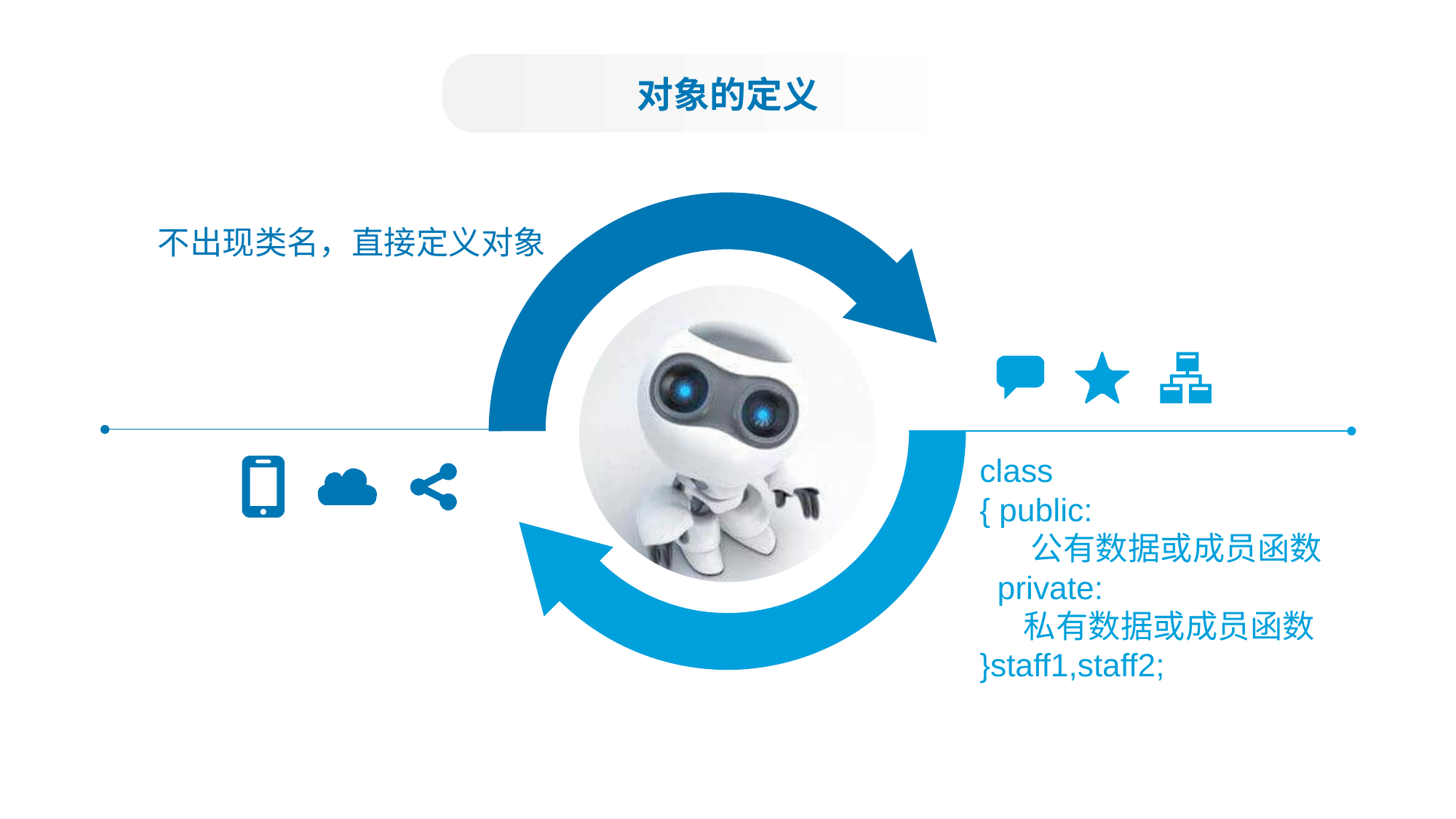

对象的定义

不出现类名，直接定义对象

class
{ public:
      公有数据或成员函数
  private:
     私有数据或成员函数
}staff1,staff2;